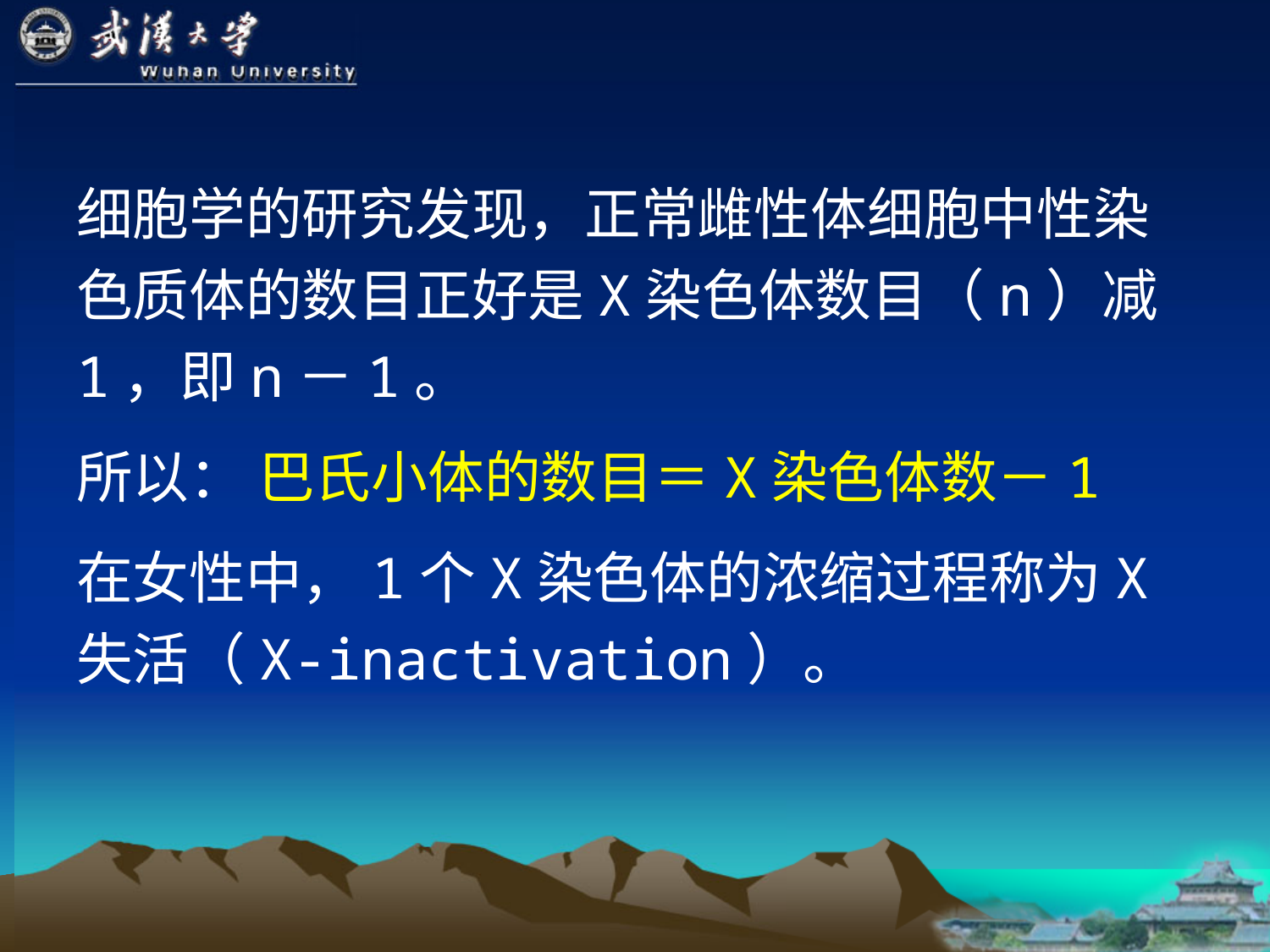

细胞学的研究发现，正常雌性体细胞中性染色质体的数目正好是X染色体数目（n）减1，即n－1。
所以： 巴氏小体的数目＝X染色体数－1
在女性中，1个X染色体的浓缩过程称为X失活（X-inactivation）。